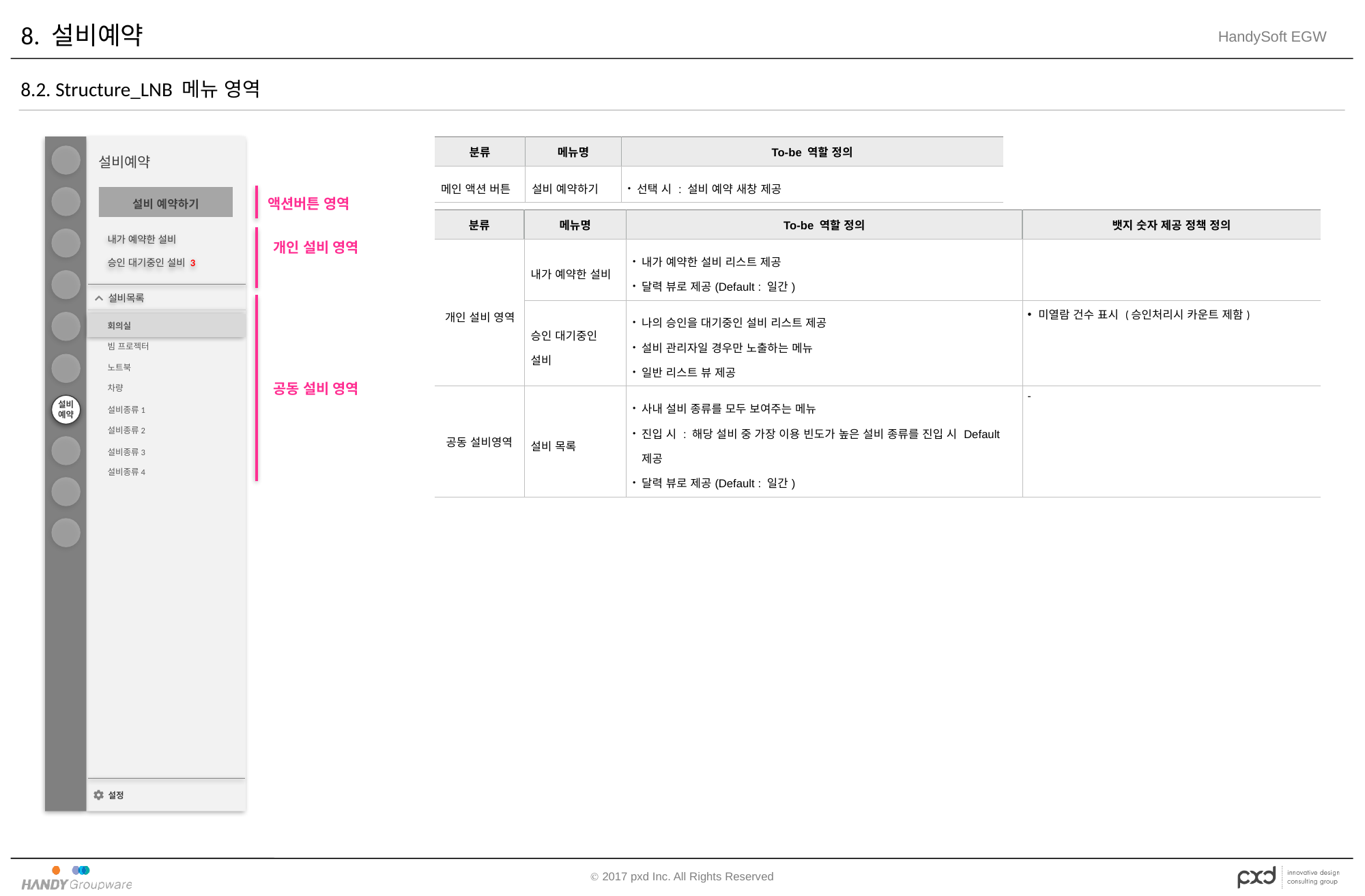

# 8. 설비예약
8.2. Structure_LNB 메뉴 영역

| 분류 | 메뉴명 | To-be 역할 정의 |
| --- | --- | --- |
| 메인 액션 버튼 | 설비 예약하기 | 선택 시 : 설비 예약 새창 제공 |

설비
예약

설비예약
액션버튼 영역

설비 예약하기
| 분류 | 메뉴명 | To-be 역할 정의 | 뱃지 숫자 제공 정책 정의 |
| --- | --- | --- | --- |
| 개인 설비 영역 | 내가 예약한 설비 | 내가 예약한 설비 리스트 제공 달력 뷰로 제공(Default : 일간) |  |
|  | 승인 대기중인 설비 | 나의 승인을 대기중인 설비 리스트 제공 설비 관리자일 경우만 노출하는 메뉴 일반 리스트 뷰 제공 | 미열람 건수 표시 (승인처리시 카운트 제함) |
| 공동 설비영역 | 설비 목록 | 사내 설비 종류를 모두 보여주는 메뉴 진입 시 : 해당 설비 중 가장 이용 빈도가 높은 설비 종류를 진입 시 Default 제공 달력 뷰로 제공(Default : 일간) | - |
내가 예약한 설비
개인 설비 영역
승인 대기중인 설비 3
설비목록

회의실
빔 프로젝터
노트북
공동 설비 영역
차량
설비종류1
설비종류2
설비종류3

설비종류4
설정